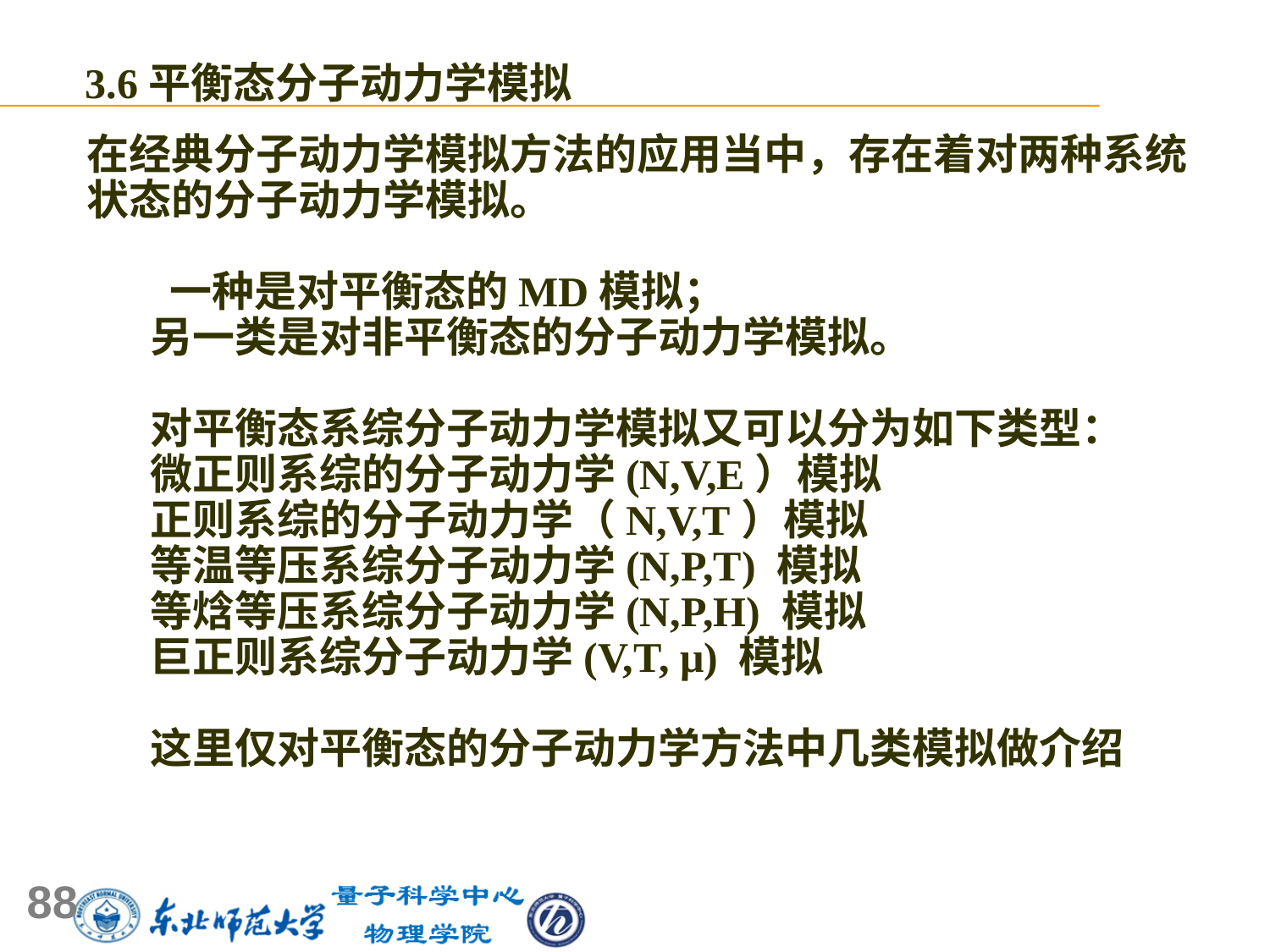

3.6平衡态分子动力学模拟

在经典分子动力学模拟方法的应用当中，存在着对两种系统状态的分子动力学模拟。

 一种是对平衡态的MD模拟；
另一类是对非平衡态的分子动力学模拟。

对平衡态系综分子动力学模拟又可以分为如下类型：
微正则系综的分子动力学(N,V,E）模拟
正则系综的分子动力学（N,V,T）模拟
等温等压系综分子动力学(N,P,T) 模拟
等焓等压系综分子动力学(N,P,H) 模拟
巨正则系综分子动力学(V,T, μ) 模拟

这里仅对平衡态的分子动力学方法中几类模拟做介绍
88